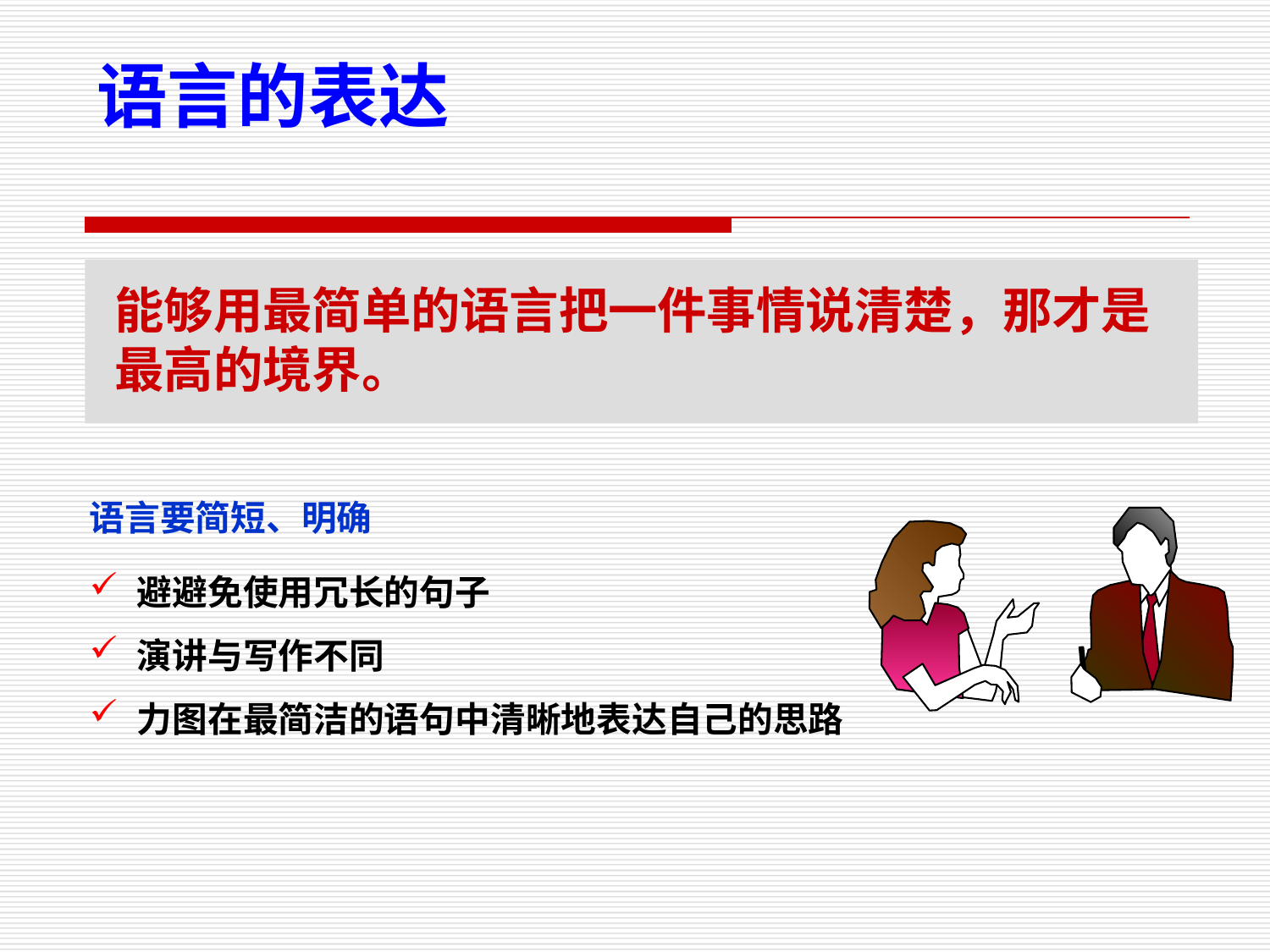

语言的表达
能够用最简单的语言把一件事情说清楚，那才是最高的境界。
语言要简短、明确
避避免使用冗长的句子
演讲与写作不同
力图在最简洁的语句中清晰地表达自己的思路